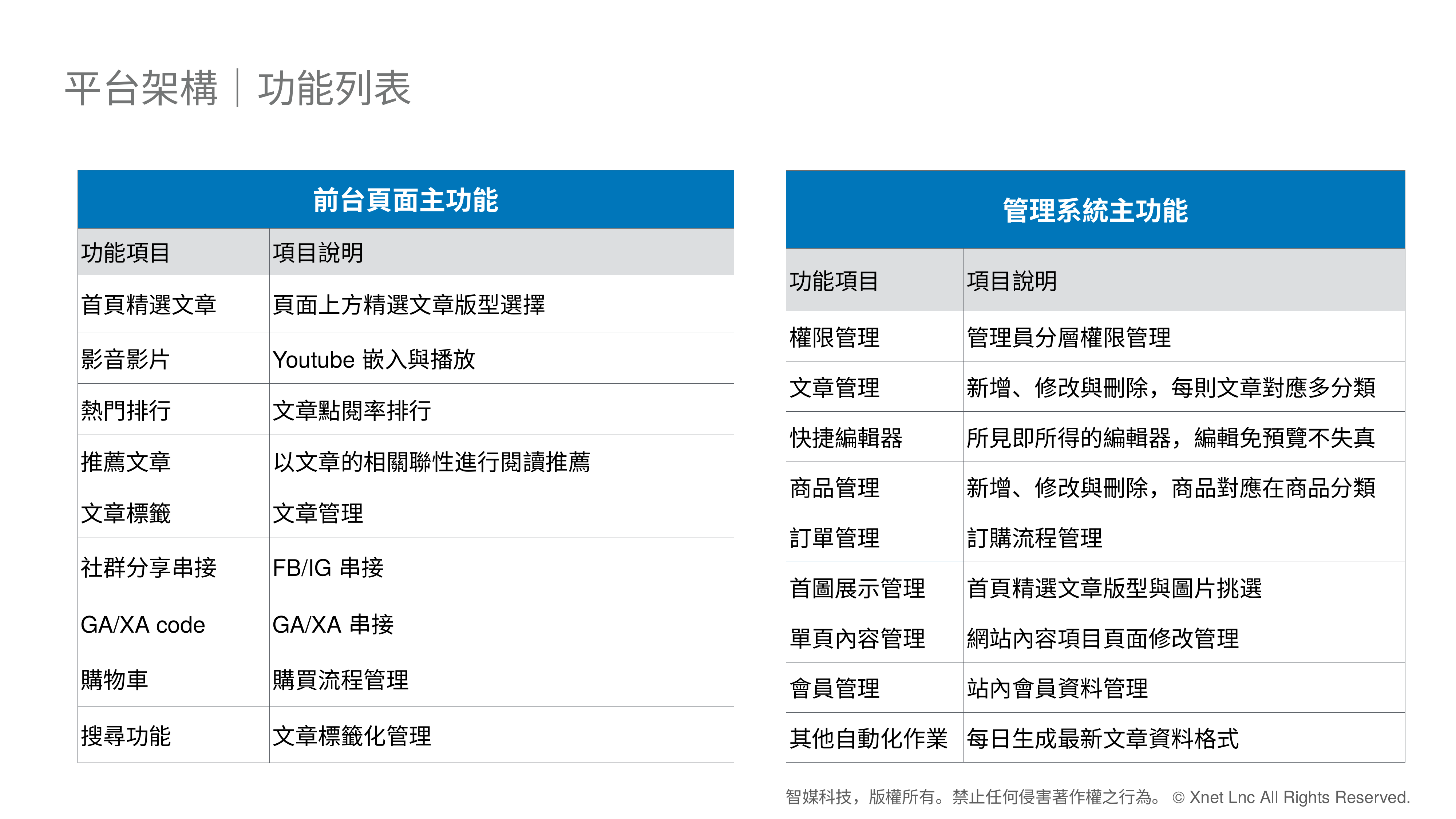

# 平台架構｜功能列表

| 前台頁面主功能 |  |
| --- | --- |
| 功能項目 | 項目說明 |
| 首頁精選文章 | 頁面上方精選文章版型選擇 |
| 影音影片 | Youtube嵌入與播放 |
| 熱門排行 | 文章點閱率排行 |
| 推薦文章 | 以文章的相關聯性進行閱讀推薦 |
| 文章標籤 | 文章管理 |
| 社群分享串接 | FB/IG串接 |
| GA/XA code | GA/XA串接 |
| 購物車 | 購買流程管理 |
| 搜尋功能 | 文章標籤化管理 |
| 管理系統主功能 |  |
| --- | --- |
| 功能項目 | 項目說明 |
| 權限管理 | 管理員分層權限管理 |
| 文章管理 | 新增、修改與刪除，每則文章對應多分類 |
| 快捷編輯器 | 所見即所得的編輯器，編輯免預覽不失真 |
| 商品管理 | 新增、修改與刪除，商品對應在商品分類 |
| 訂單管理 | 訂購流程管理 |
| 首圖展示管理 | 首頁精選文章版型與圖片挑選 |
| 單頁內容管理 | 網站內容項目頁面修改管理 |
| 會員管理 | 站內會員資料管理 |
| 其他自動化作業 | 每日生成最新文章資料格式 |
智媒科技，版權所有。禁止任何侵害著作權之行為。© Xnet Lnc All Rights Reserved.